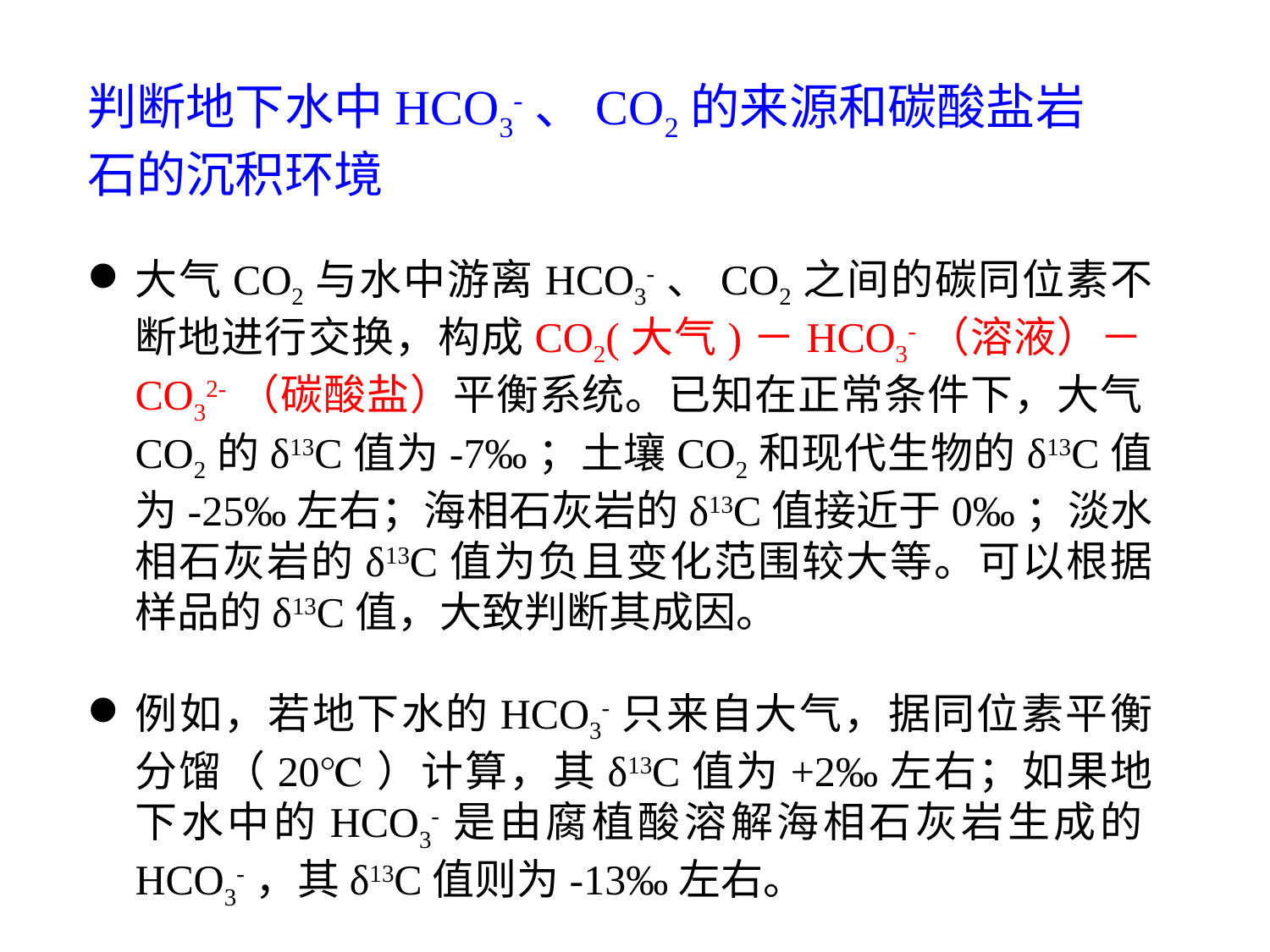

判断地下水中HCO3-、CO2的来源和碳酸盐岩石的沉积环境
大气CO2与水中游离HCO3-、CO2之间的碳同位素不断地进行交换，构成CO2(大气)－HCO3-（溶液）－CO32-（碳酸盐）平衡系统。已知在正常条件下，大气CO2的δ13C值为-7‰；土壤CO2和现代生物的δ13C值为-25‰左右；海相石灰岩的δ13C值接近于0‰；淡水相石灰岩的δ13C值为负且变化范围较大等。可以根据样品的δ13C值，大致判断其成因。

例如，若地下水的HCO3-只来自大气，据同位素平衡分馏（20℃）计算，其δ13C值为+2‰左右；如果地下水中的HCO3-是由腐植酸溶解海相石灰岩生成的HCO3-，其δ13C值则为-13‰左右。